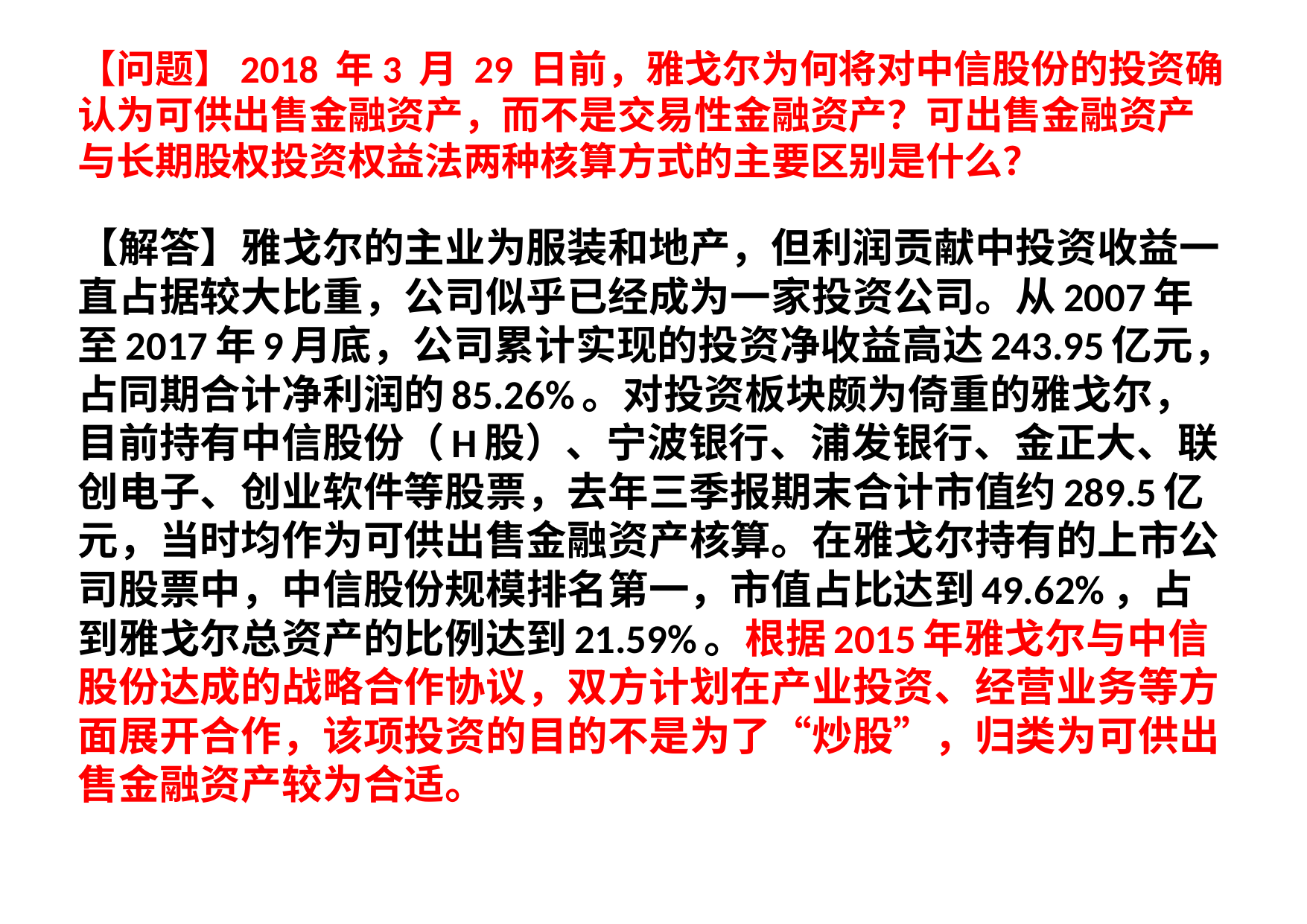

# 【问题】2018 年3 月 29 日前，雅戈尔为何将对中信股份的投资确认为可供出售金融资产，而不是交易性金融资产？可出售金融资产与长期股权投资权益法两种核算方式的主要区别是什么？
【解答】雅戈尔的主业为服装和地产，但利润贡献中投资收益一直占据较大比重，公司似乎已经成为一家投资公司。从2007年至2017年9月底，公司累计实现的投资净收益高达243.95亿元，占同期合计净利润的85.26%。对投资板块颇为倚重的雅戈尔，目前持有中信股份（H股）、宁波银行、浦发银行、金正大、联创电子、创业软件等股票，去年三季报期末合计市值约289.5亿元，当时均作为可供出售金融资产核算。在雅戈尔持有的上市公司股票中，中信股份规模排名第一，市值占比达到49.62%，占到雅戈尔总资产的比例达到21.59%。根据2015年雅戈尔与中信股份达成的战略合作协议，双方计划在产业投资、经营业务等方面展开合作，该项投资的目的不是为了“炒股”，归类为可供出售金融资产较为合适。
14